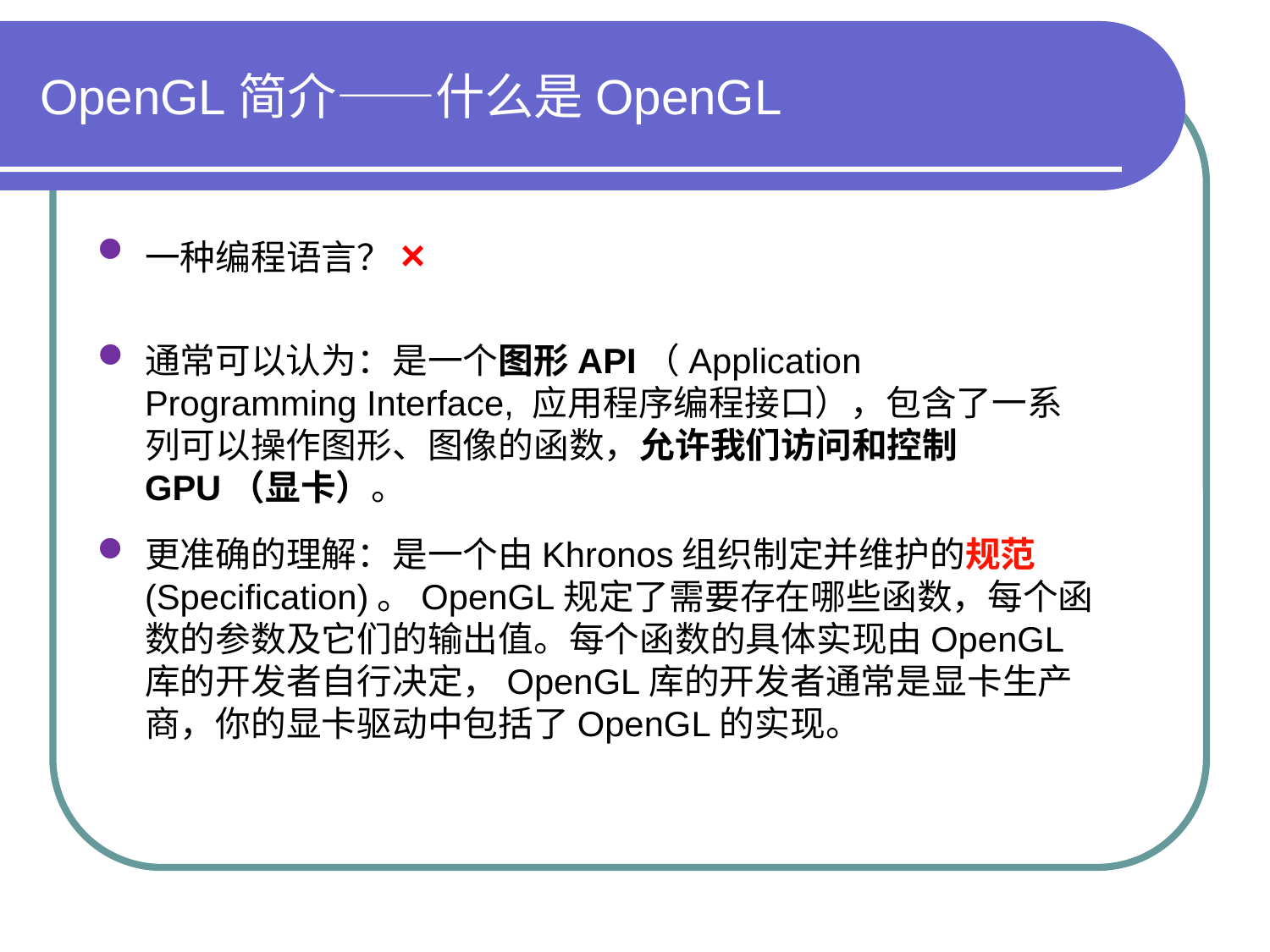

# OpenGL简介——什么是OpenGL

一种编程语言？×
通常可以认为：是一个图形API（Application Programming Interface, 应用程序编程接口），包含了一系列可以操作图形、图像的函数，允许我们访问和控制GPU（显卡）。
更准确的理解：是一个由Khronos组织制定并维护的规范(Specification)。OpenGL规定了需要存在哪些函数，每个函数的参数及它们的输出值。每个函数的具体实现由OpenGL库的开发者自行决定，OpenGL库的开发者通常是显卡生产商，你的显卡驱动中包括了OpenGL的实现。